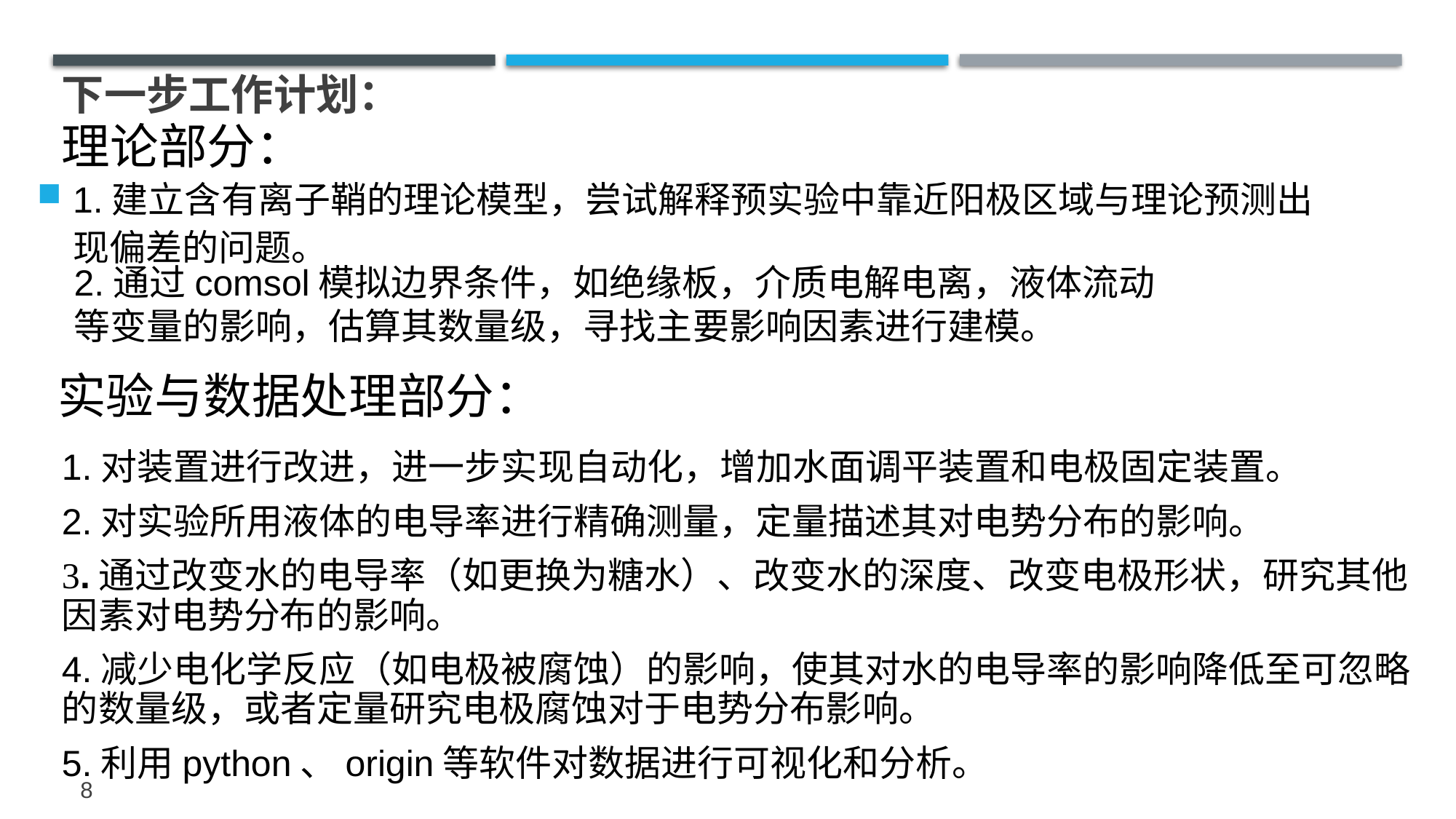

# 下一步工作计划：
理论部分：
1.建立含有离子鞘的理论模型，尝试解释预实验中靠近阳极区域与理论预测出现偏差的问题。
2.通过comsol模拟边界条件，如绝缘板，介质电解电离，液体流动等变量的影响，估算其数量级，寻找主要影响因素进行建模。
实验与数据处理部分：
1.对装置进行改进，进一步实现自动化，增加水面调平装置和电极固定装置。
2.对实验所用液体的电导率进行精确测量，定量描述其对电势分布的影响。
3.通过改变水的电导率（如更换为糖水）、改变水的深度、改变电极形状，研究其他因素对电势分布的影响。
4.减少电化学反应（如电极被腐蚀）的影响，使其对水的电导率的影响降低至可忽略的数量级，或者定量研究电极腐蚀对于电势分布影响。
5.利用python、origin等软件对数据进行可视化和分析。

8